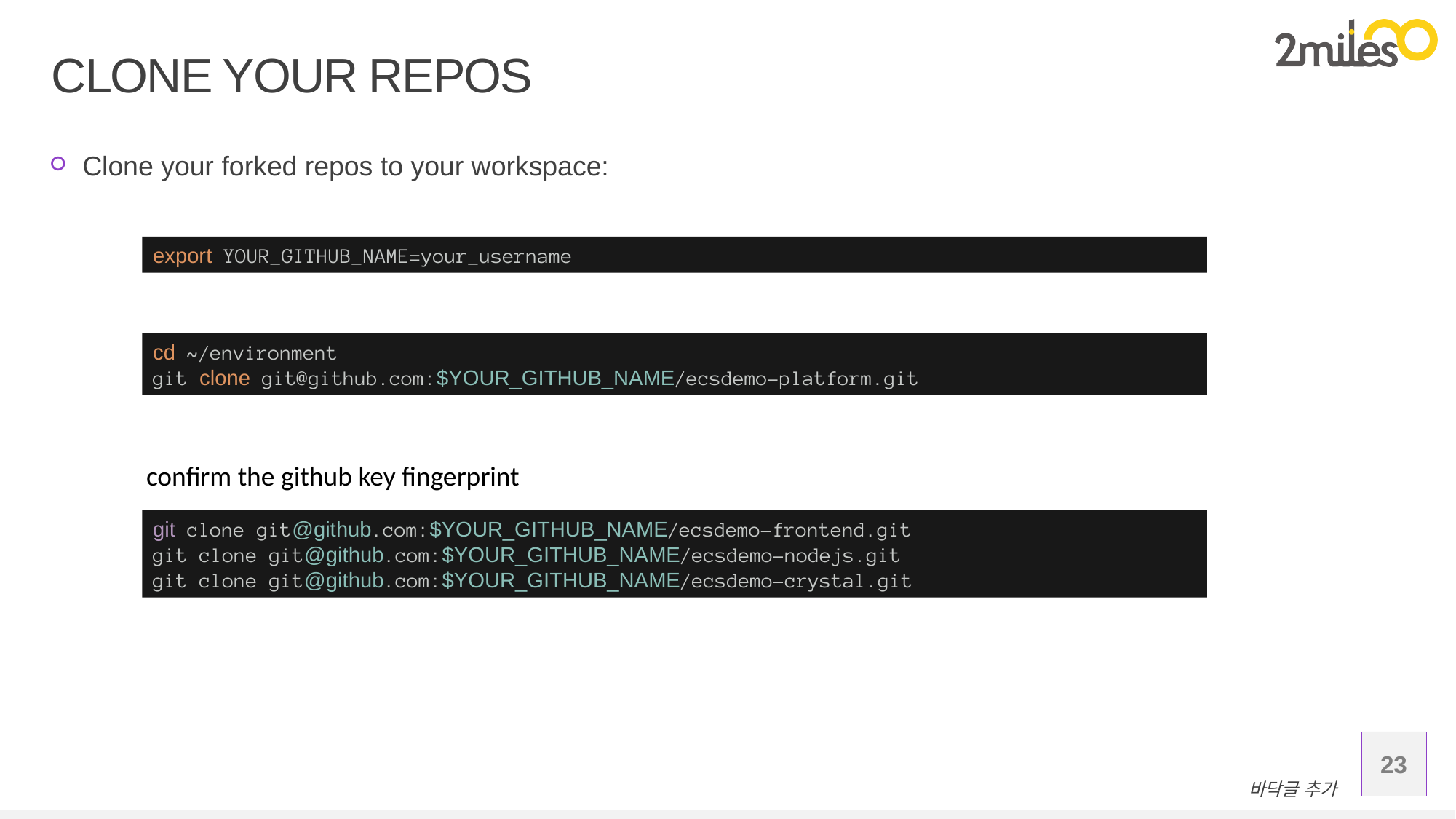

# Clone your Repos
Clone your forked repos to your workspace:
export YOUR_GITHUB_NAME=your_username
cd ~/environment
git clone git@github.com:$YOUR_GITHUB_NAME/ecsdemo-platform.git
confirm the github key fingerprint
git clone git@github.com:$YOUR_GITHUB_NAME/ecsdemo-frontend.git
git clone git@github.com:$YOUR_GITHUB_NAME/ecsdemo-nodejs.git
git clone git@github.com:$YOUR_GITHUB_NAME/ecsdemo-crystal.git
23
바닥글 추가